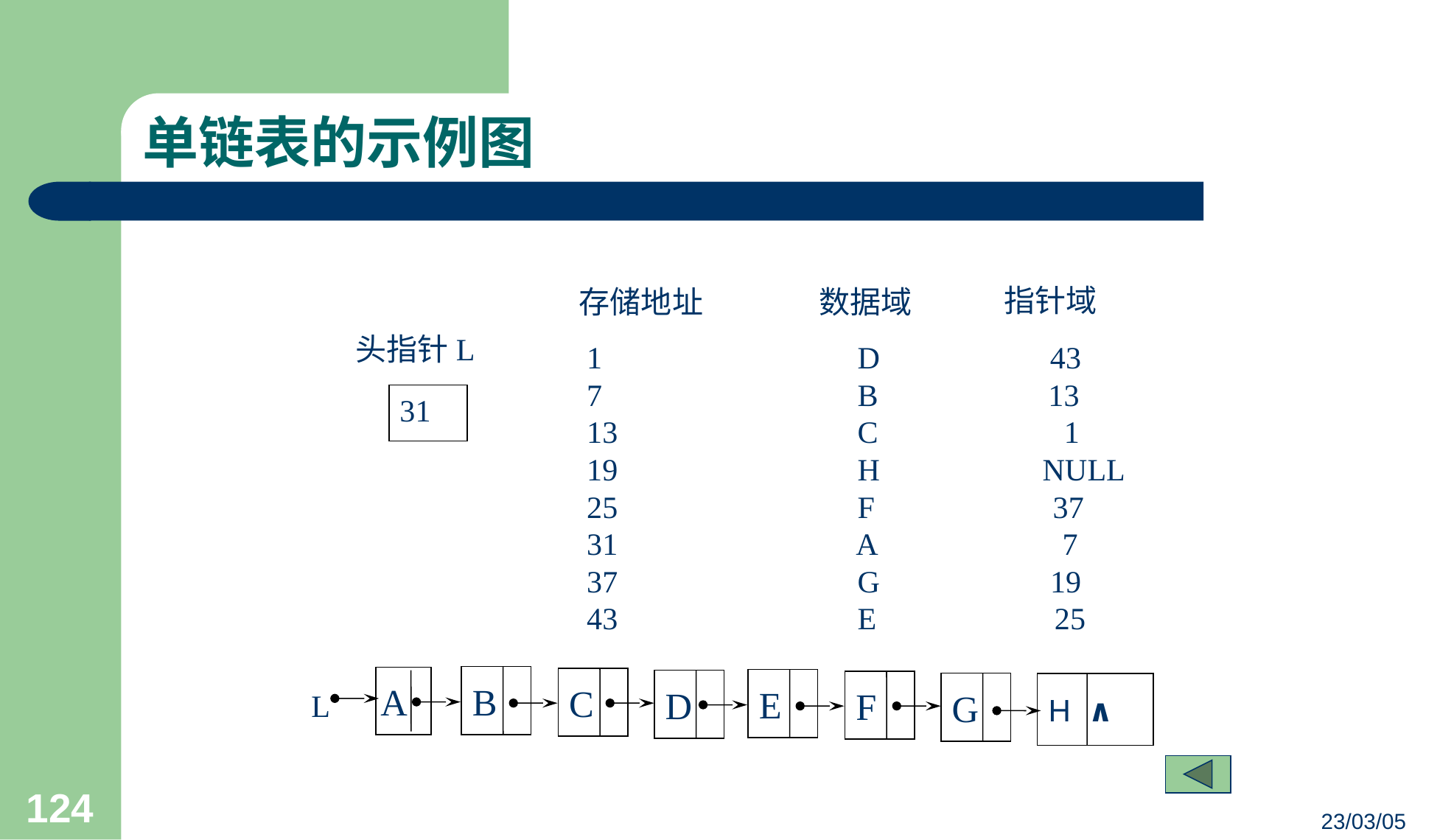

# 单链表的示例图
指针域
存储地址
数据域
头指针L
1                                 D                      43
7                                 B                      13
13                               C                        1
19                               H                     NULL
25                               F                       37
31                               A                        7
37                               G                      19
43                               E                       25
31
B

A
C

E

D

F

G

H  ∧

L

124
23/03/05